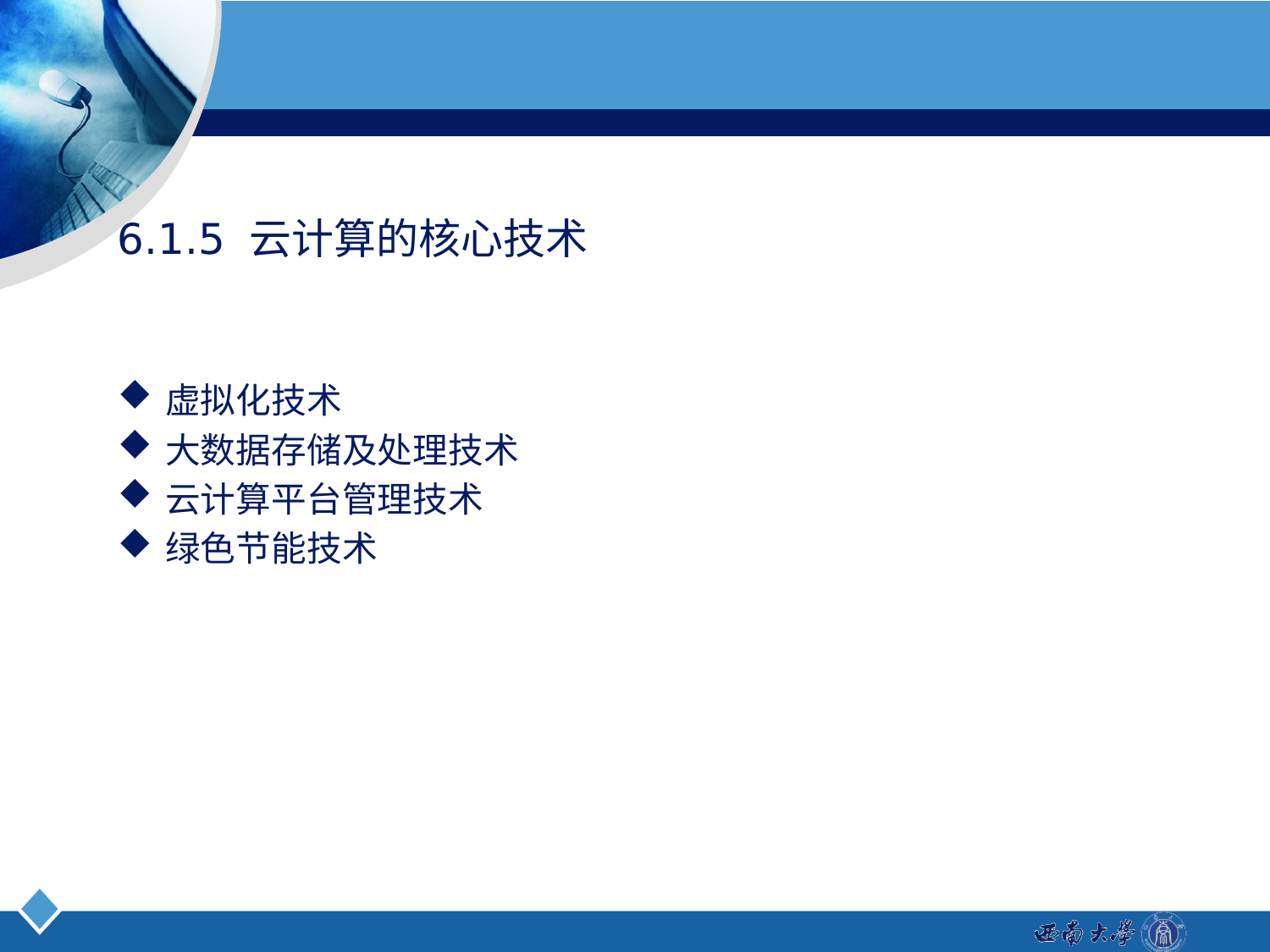

6.1.5 云计算的核心技术

虚拟化技术
大数据存储及处理技术
云计算平台管理技术
绿色节能技术